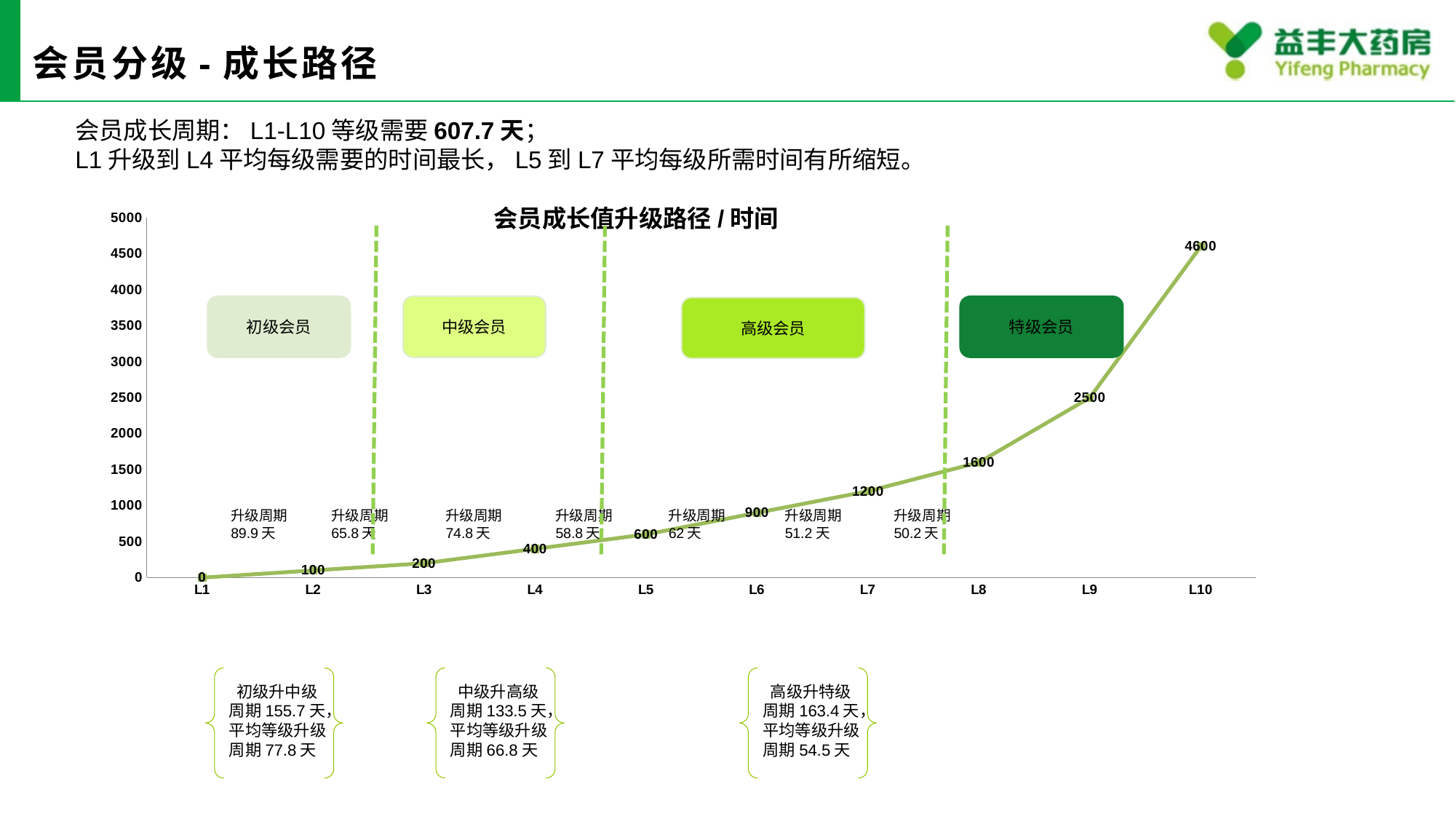

# 会员分级-成长路径
会员成长周期：L1-L10等级需要607.7天；
L1升级到L4平均每级需要的时间最长，L5到L7平均每级所需时间有所缩短。

会员成长值升级路径/时间

### Chart

| Category | 成长值 |
|---|---|
| L1 | 0.0 |
| L2 | 100.0 |
| L3 | 200.0 |
| L4 | 400.0 |
| L5 | 600.0 |
| L6 | 900.0 |
| L7 | 1200.0 |
| L8 | 1600.0 |
| L9 | 2500.0 |
| L10 | 4600.0 |
初级会员
中级会员
特级会员
高级会员
升级周期89.9天
升级周期65.8天
升级周期74.8天
升级周期58.8天
升级周期62天
升级周期51.2天
升级周期50.2天

 初级升中级周期155.7天，平均等级升级周期77.8天

 中级升高级周期133.5天，平均等级升级周期66.8天

 高级升特级周期163.4天，平均等级升级周期54.5天